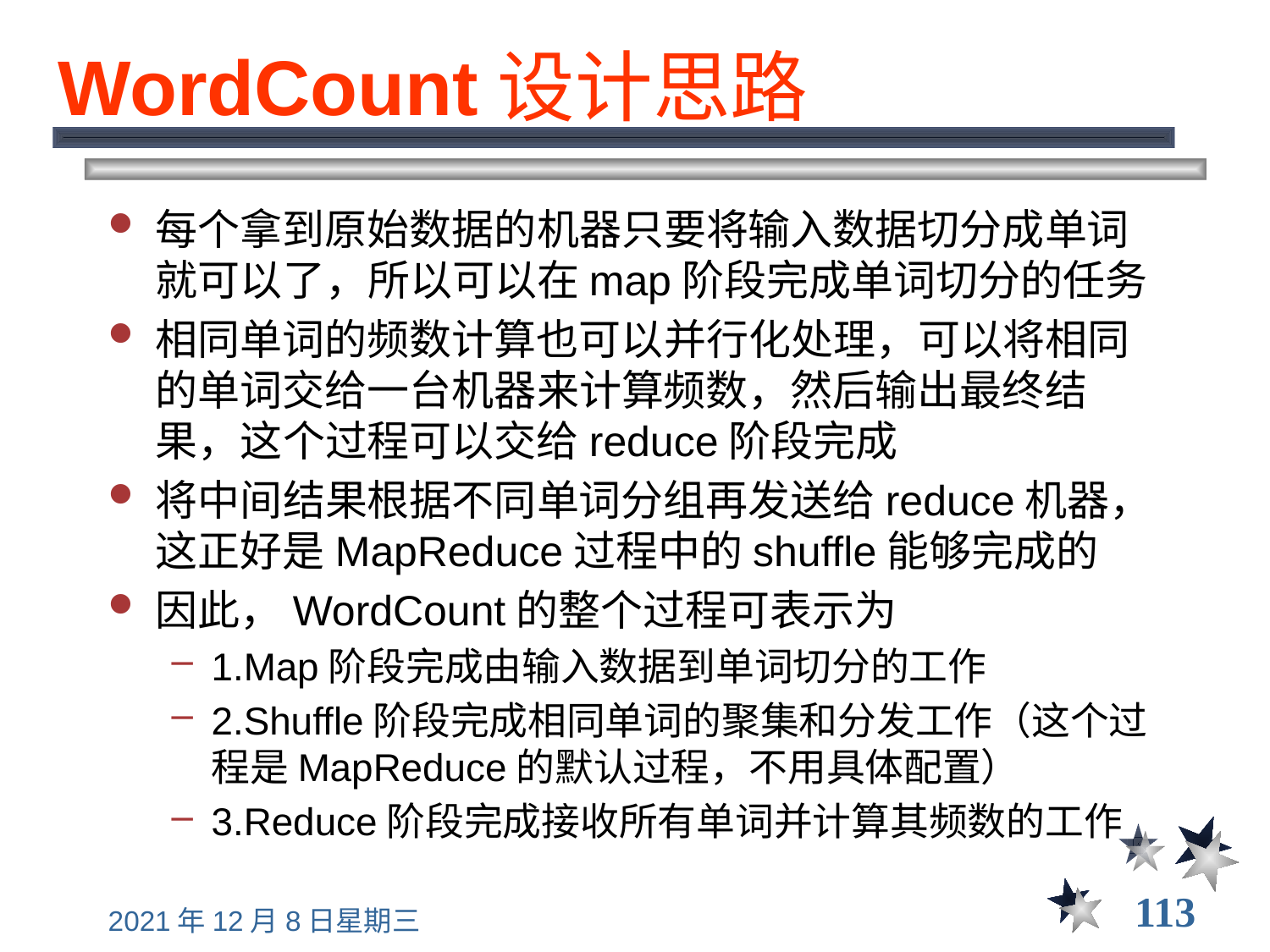

# WordCount设计思路
每个拿到原始数据的机器只要将输入数据切分成单词就可以了，所以可以在map阶段完成单词切分的任务
相同单词的频数计算也可以并行化处理，可以将相同的单词交给一台机器来计算频数，然后输出最终结果，这个过程可以交给reduce阶段完成
将中间结果根据不同单词分组再发送给reduce机器，这正好是MapReduce过程中的shuffle能够完成的
因此，WordCount的整个过程可表示为
1.Map阶段完成由输入数据到单词切分的工作
2.Shuffle阶段完成相同单词的聚集和分发工作（这个过程是MapReduce的默认过程，不用具体配置）
3.Reduce阶段完成接收所有单词并计算其频数的工作

113
2021年12月8日星期三
大数据管理----前言